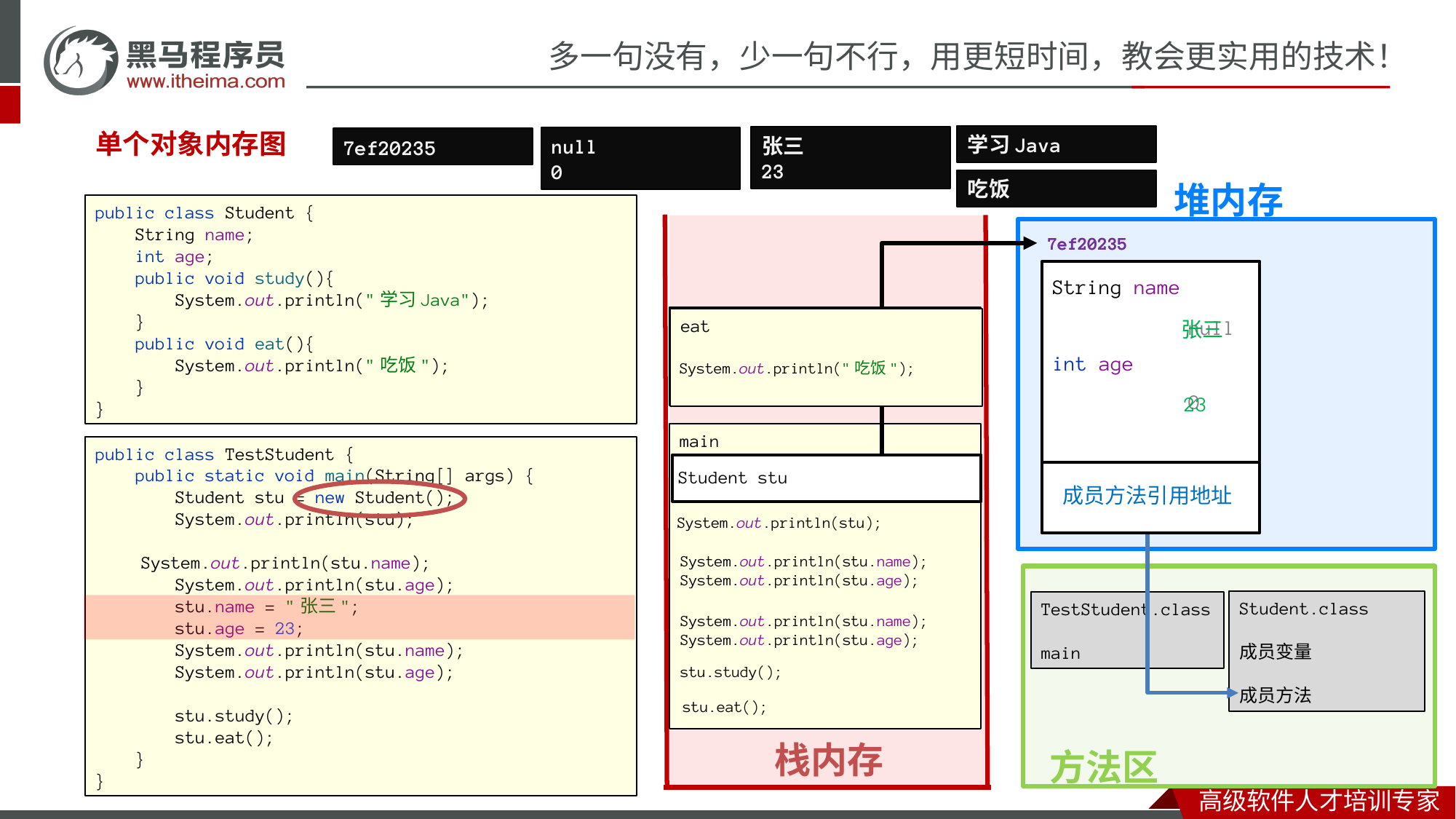

#
单个对象内存图
学习Java
张三
23
null
0
7ef20235

堆内存

吃饭
public class Student {
    String name;
    int age;
    public void study(){
        System.out.println("学习Java");
    }
    public void eat(){
        System.out.println("吃饭");
    }
}

栈内存
7ef20235
7ef20235

String name

int age

study

eat

null
张三
System.out.println("学习Java");
System.out.println("吃饭");
0
23
main

public class TestStudent {
    public static void main(String[] args) {
        Student stu = new Student();
        System.out.println(stu);

         System.out.println(stu.name);
        System.out.println(stu.age);
        stu.name = "张三";
        stu.age = 23;
        System.out.println(stu.name);
        System.out.println(stu.age);
        stu.study();
        stu.eat();
    }
}

Student stu
成员方法引用地址

System.out.println(stu);
System.out.println(stu.name);
System.out.println(stu.age);

方法区
Student.class

成员变量

成员方法
TestStudent.class

main

System.out.println(stu.name);
System.out.println(stu.age);
stu.study();
stu.eat();